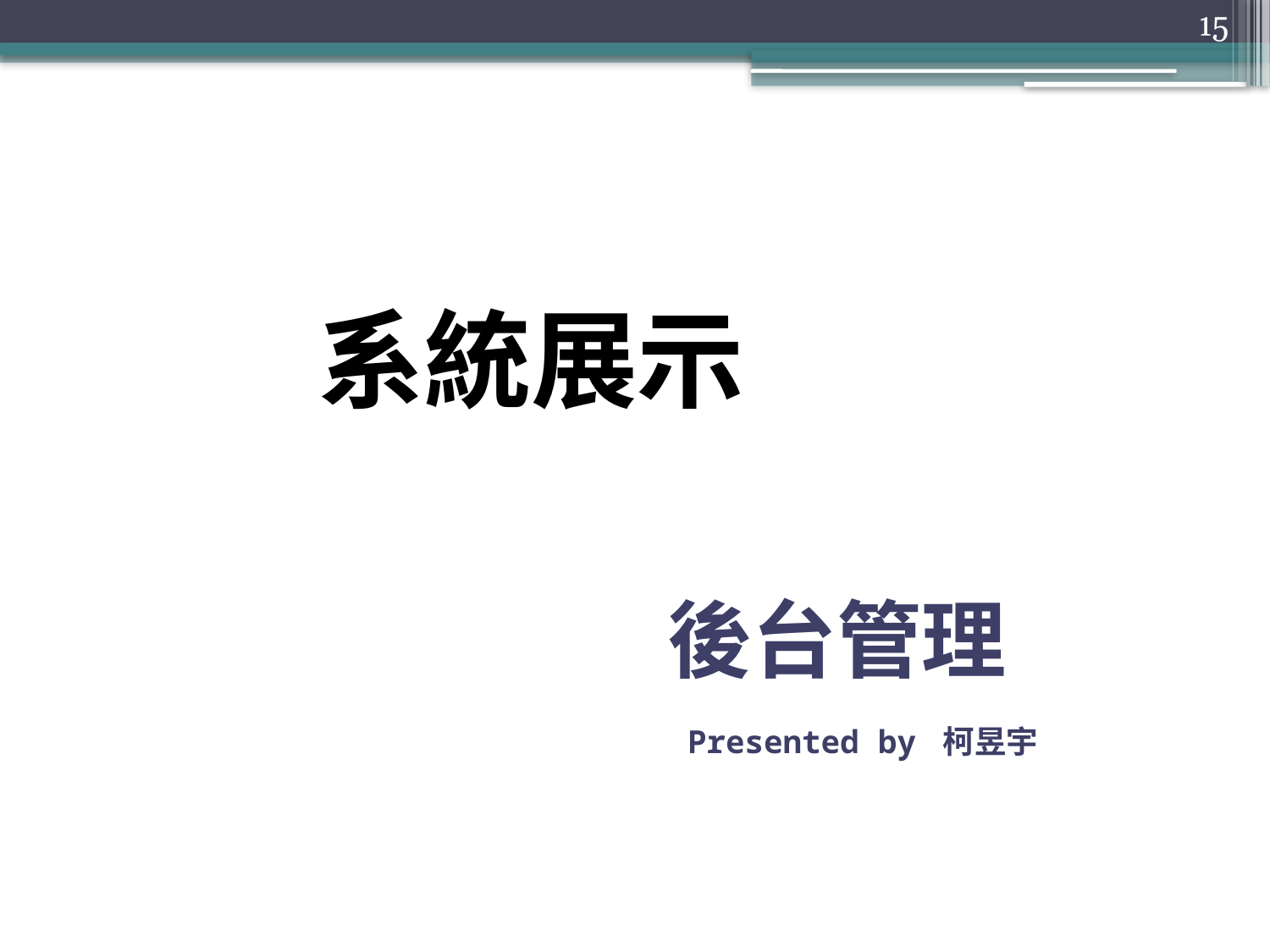

15
# 系統展示
後台管理
Presented by 柯昱宇